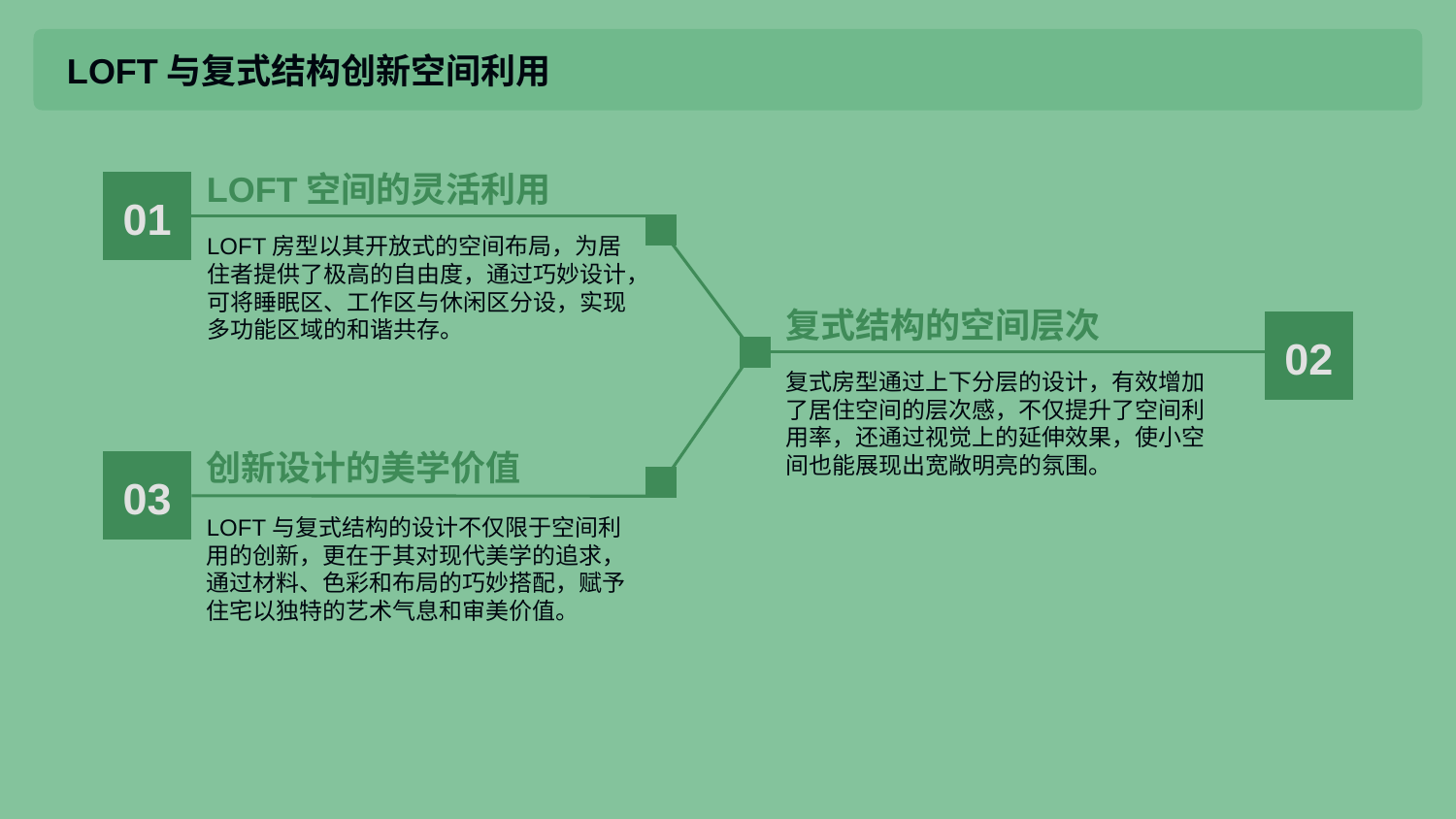

LOFT与复式结构创新空间利用
LOFT空间的灵活利用

01

LOFT房型以其开放式的空间布局，为居住者提供了极高的自由度，通过巧妙设计，可将睡眠区、工作区与休闲区分设，实现多功能区域的和谐共存。

复式结构的空间层次

02

复式房型通过上下分层的设计，有效增加了居住空间的层次感，不仅提升了空间利用率，还通过视觉上的延伸效果，使小空间也能展现出宽敞明亮的氛围。

创新设计的美学价值

03

LOFT与复式结构的设计不仅限于空间利用的创新，更在于其对现代美学的追求，通过材料、色彩和布局的巧妙搭配，赋予住宅以独特的艺术气息和审美价值。